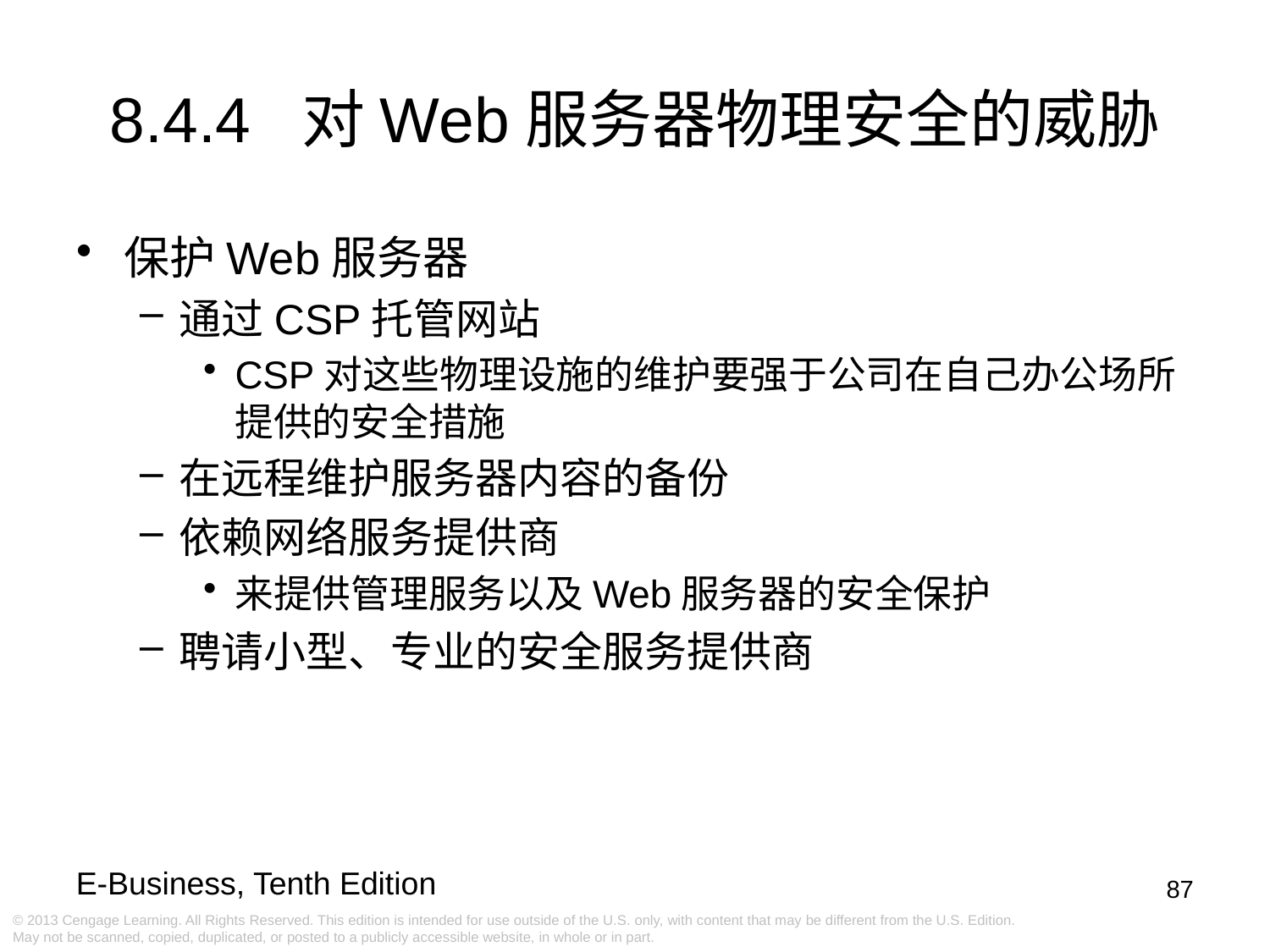

8.4.4  对Web服务器物理安全的威胁
保护Web服务器
通过CSP托管网站
CSP对这些物理设施的维护要强于公司在自己办公场所提供的安全措施
在远程维护服务器内容的备份
依赖网络服务提供商
来提供管理服务以及Web服务器的安全保护
聘请小型、专业的安全服务提供商
87